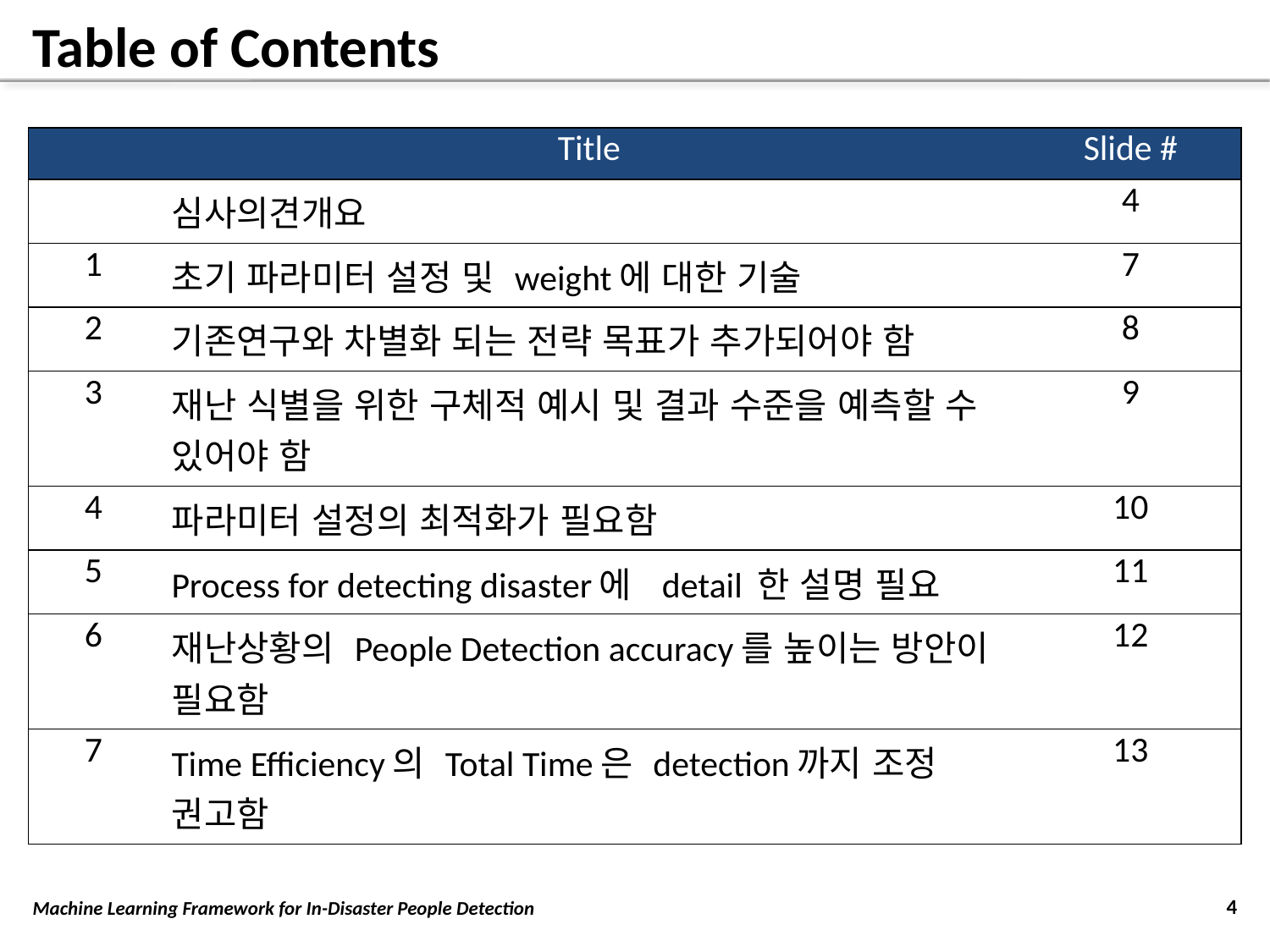

# Table of Contents
|  | Title | Slide # |
| --- | --- | --- |
|  | 심사의견개요 | 4 |
| 1 | 초기 파라미터 설정 및 weight에 대한 기술 | 7 |
| 2 | 기존연구와 차별화 되는 전략 목표가 추가되어야 함 | 8 |
| 3 | 재난 식별을 위한 구체적 예시 및 결과 수준을 예측할 수 있어야 함 | 9 |
| 4 | 파라미터 설정의 최적화가 필요함 | 10 |
| 5 | Process for detecting disaster에 detail 한 설명 필요 | 11 |
| 6 | 재난상황의 People Detection accuracy를 높이는 방안이 필요함 | 12 |
| 7 | Time Efficiency의 Total Time은 detection까지 조정 권고함 | 13 |
4
Machine Learning Framework for In-Disaster People Detection